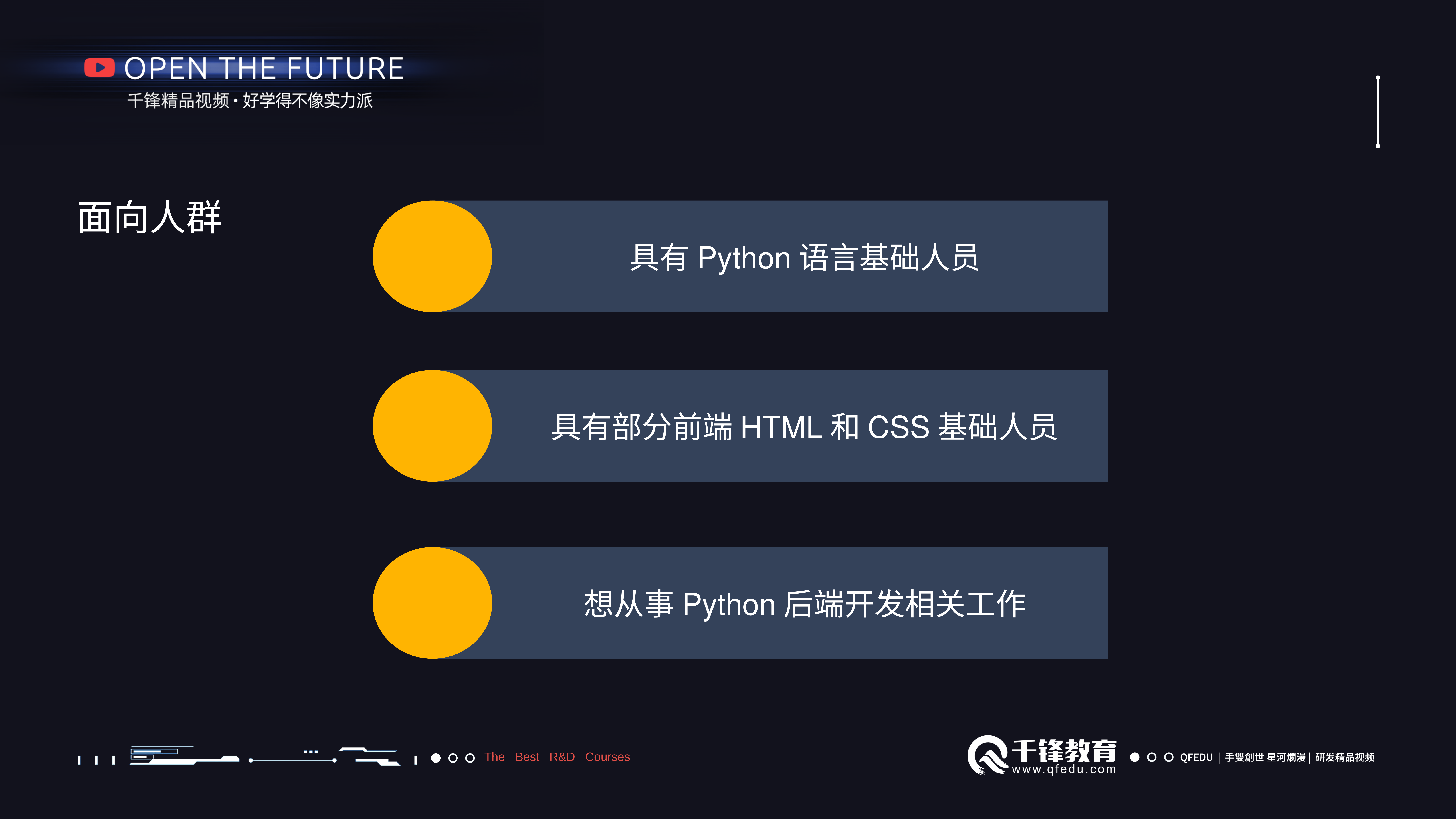

面向人群

具有Python语言基础人员

具有部分前端HTML和CSS基础人员

想从事Python后端开发相关工作